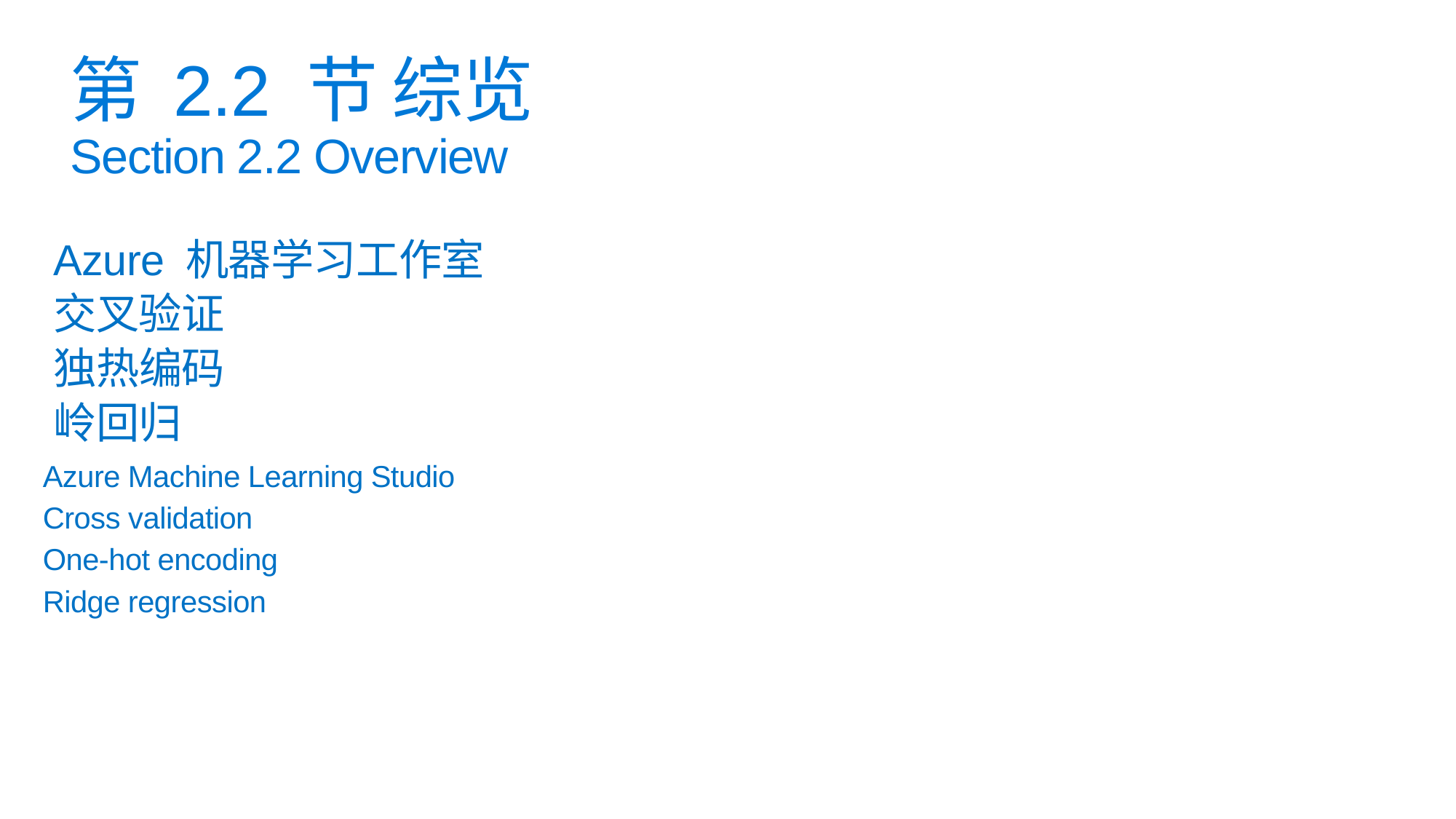

# 第 2.2 节 综览 Section 2.2 Overview
Azure 机器学习工作室
交叉验证
独热编码
岭回归
Azure Machine Learning Studio
Cross validation
One-hot encoding
Ridge regression